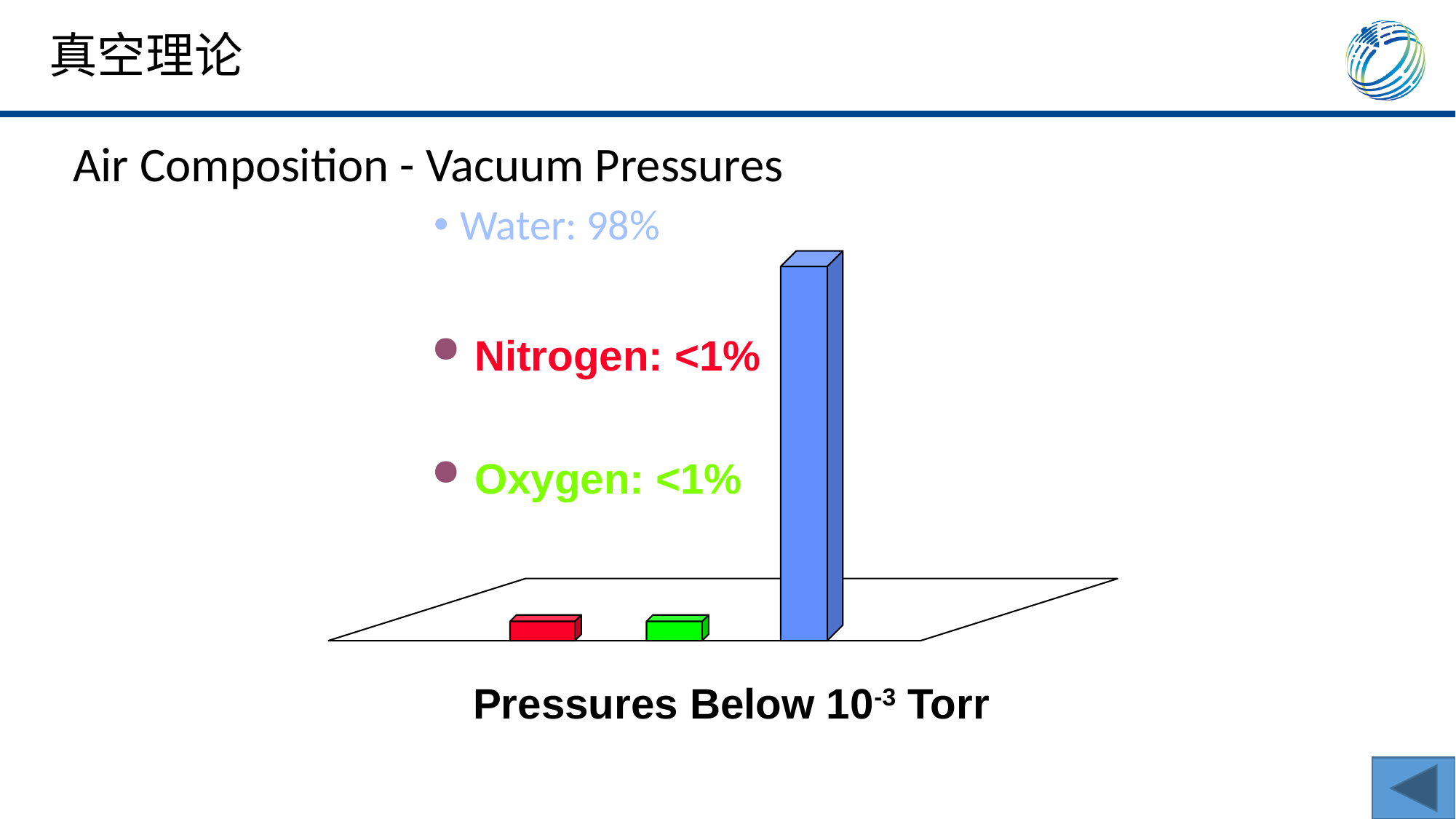

真空理论
# Air Composition - Vacuum Pressures
Water: 98%

Nitrogen: <1%
Oxygen: <1%

Pressures Below 10-3 Torr